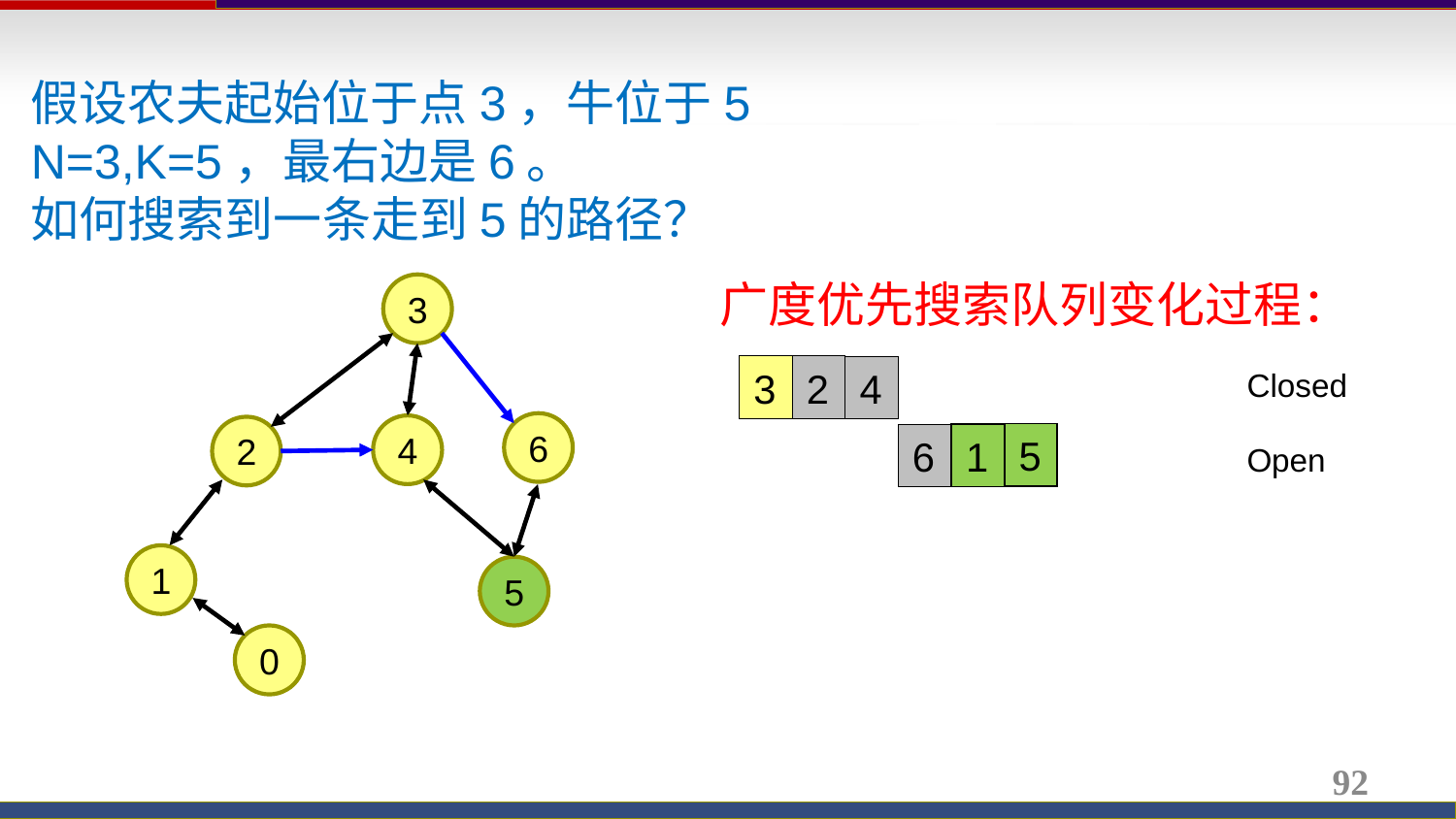

假设农夫起始位于点3，牛位于5
N=3,K=5，最右边是6。
如何搜索到一条走到5的路径？
广度优先搜索队列变化过程：
3
3
2
4
Closed
6
4
2
5
6
1
Open
1
5
0